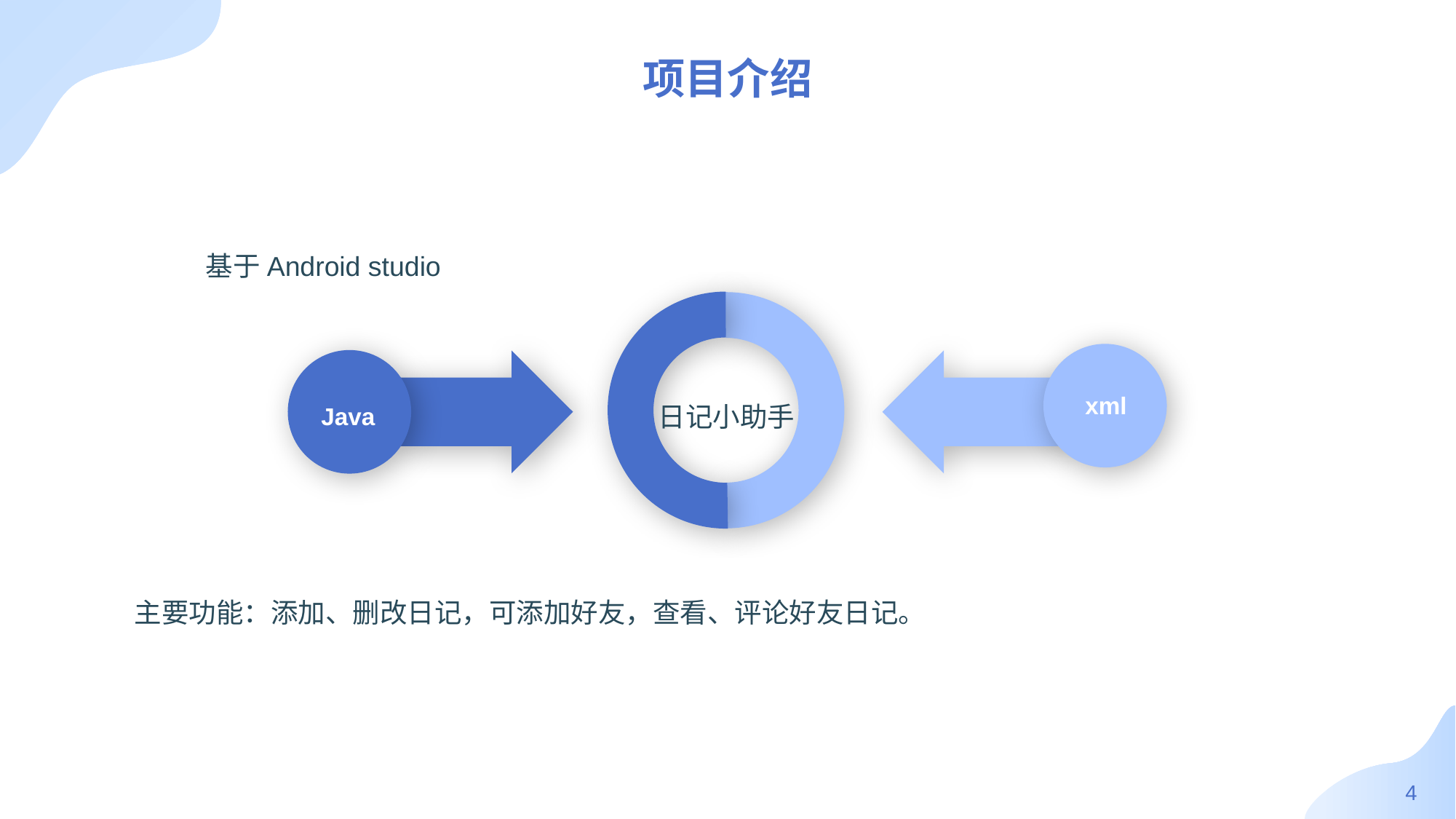

项目介绍
基于Android studio

xml
Java

日记小助手
主要功能：添加、删改日记，可添加好友，查看、评论好友日记。